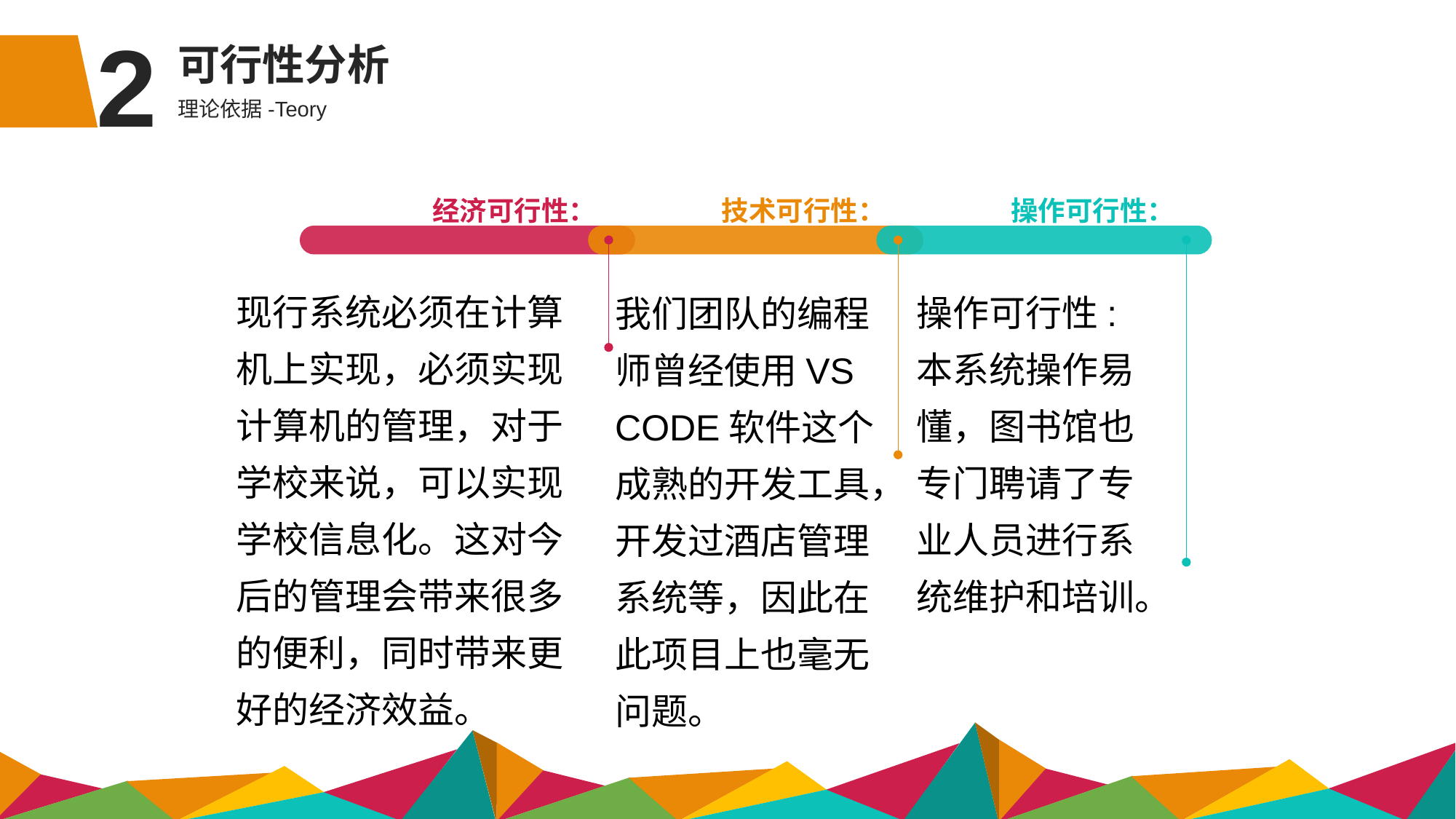

2
可行性分析
理论依据-Teory
经济可行性：
技术可行性：
操作可行性：

现行系统必须在计算机上实现，必须实现计算机的管理，对于学校来说，可以实现学校信息化。这对今后的管理会带来很多的便利，同时带来更好的经济效益。
操作可行性:本系统操作易懂，图书馆也专门聘请了专业人员进行系统维护和培训。
我们团队的编程师曾经使用VS CODE软件这个成熟的开发工具，开发过酒店管理系统等，因此在此项目上也毫无问题。